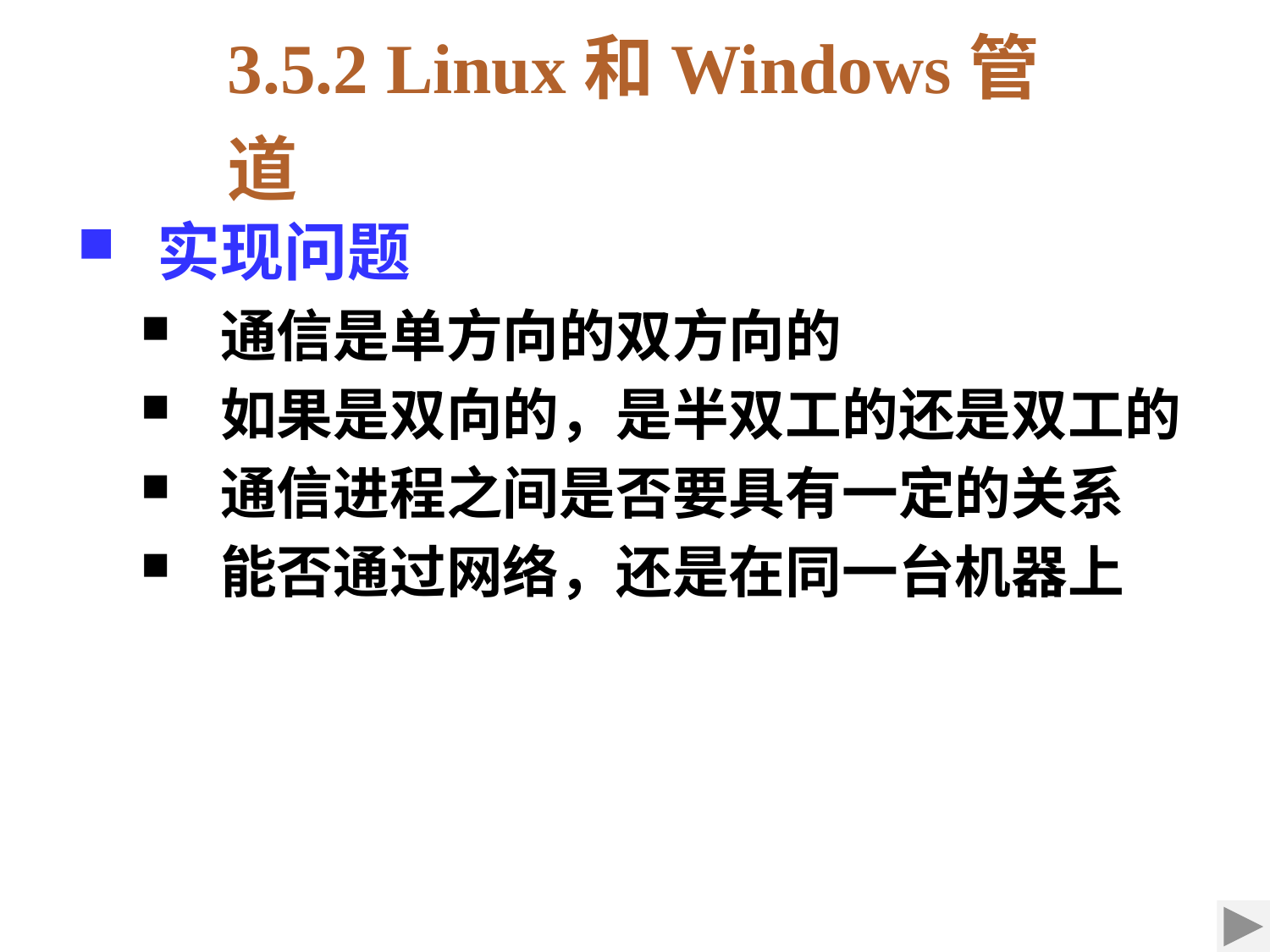

3.5.2 Linux和Windows管道
实现问题
通信是单方向的双方向的
如果是双向的，是半双工的还是双工的
通信进程之间是否要具有一定的关系
能否通过网络，还是在同一台机器上